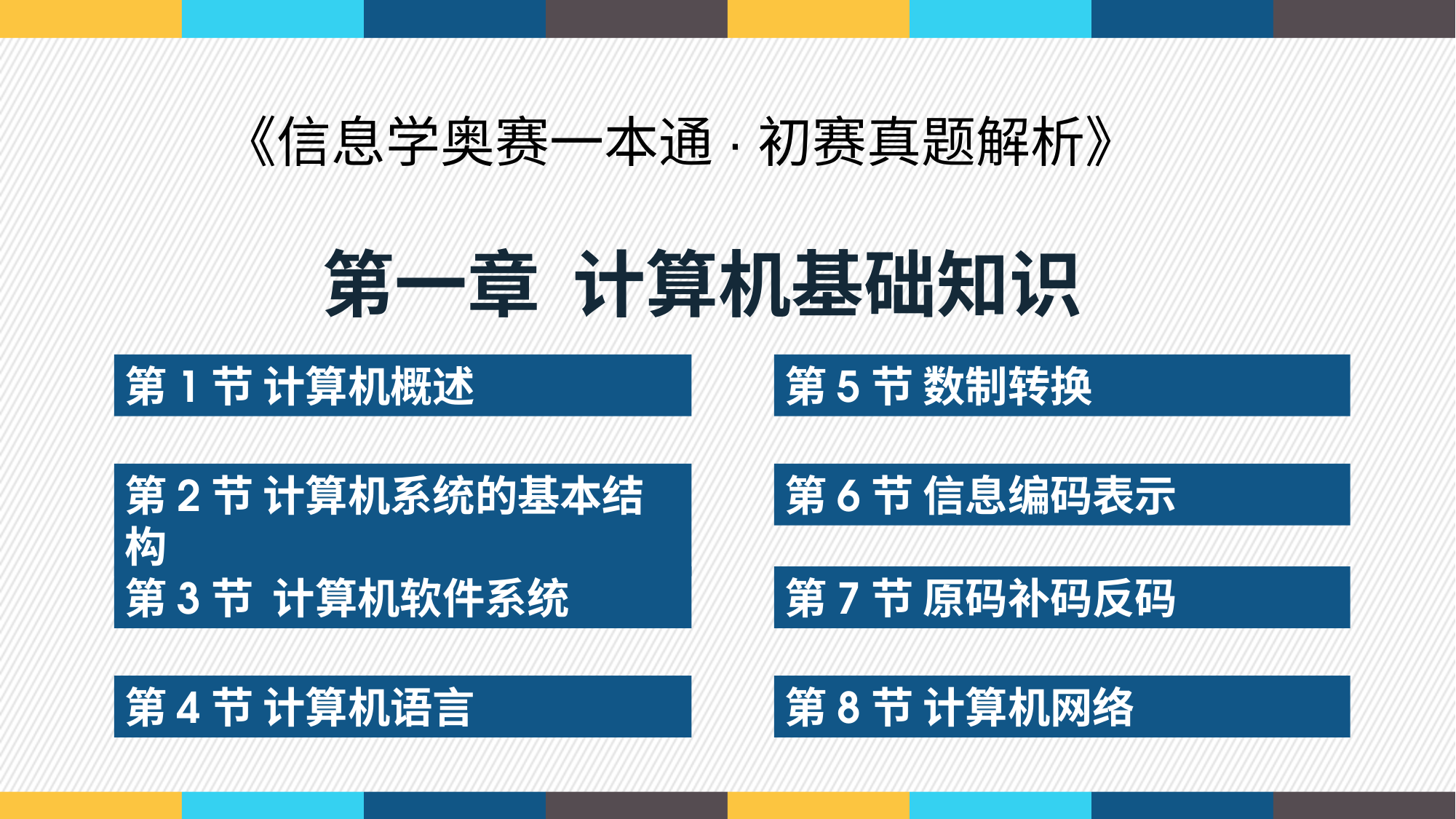

《信息学奥赛一本通·初赛真题解析》
第一章  计算机基础知识
第1节 计算机概述
第5节 数制转换
第2节 计算机系统的基本结构
第6节 信息编码表示
第3节  计算机软件系统
第7节 原码补码反码
第4节 计算机语言
第8节 计算机网络